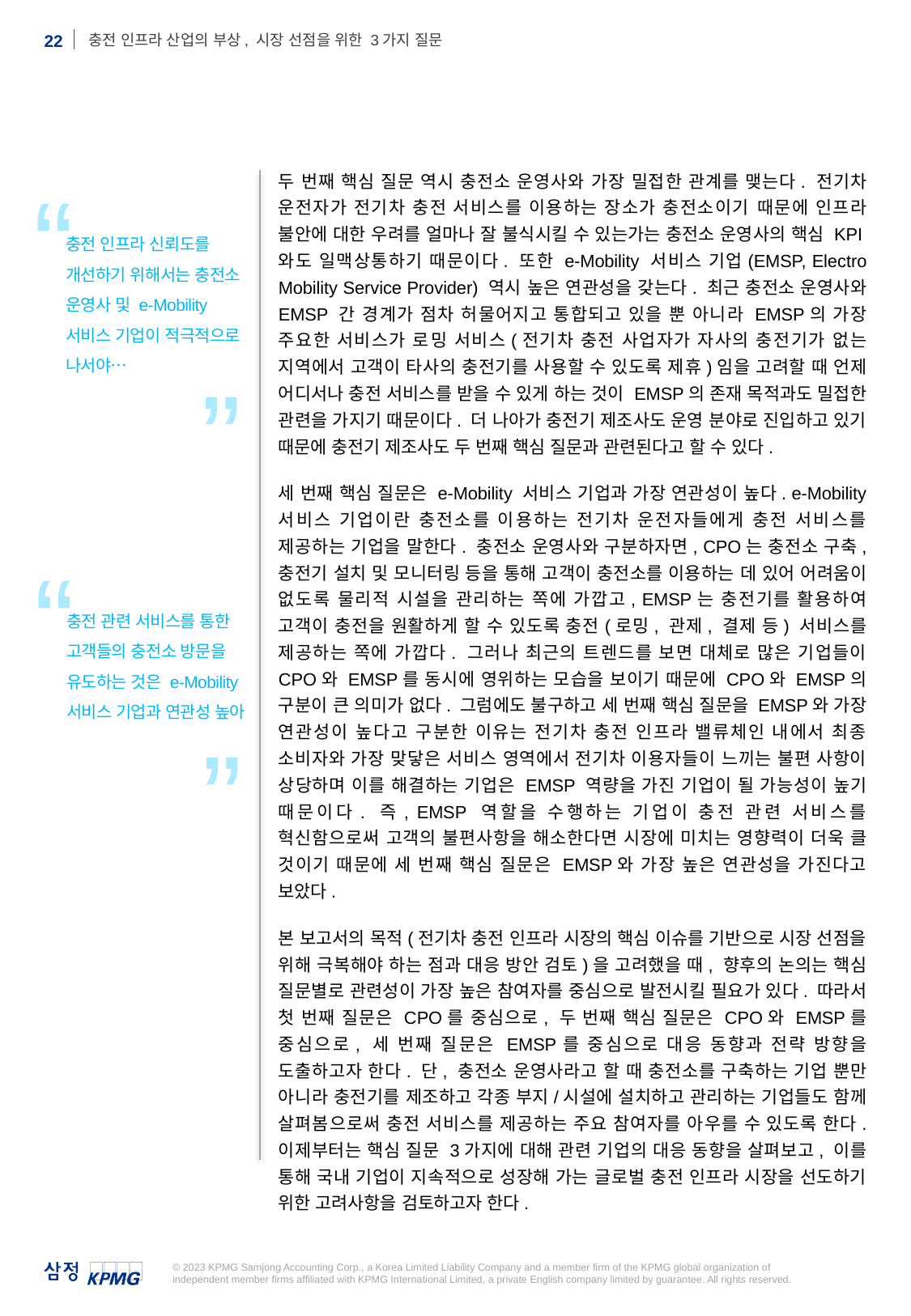

“
충전 인프라 신뢰도를 개선하기 위해서는 충전소 운영사 및 e-Mobility 서비스 기업이 적극적으로 나서야…
”
두 번째 핵심 질문 역시 충전소 운영사와 가장 밀접한 관계를 맺는다. 전기차 운전자가 전기차 충전 서비스를 이용하는 장소가 충전소이기 때문에 인프라 불안에 대한 우려를 얼마나 잘 불식시킬 수 있는가는 충전소 운영사의 핵심 KPI와도 일맥상통하기 때문이다. 또한 e-Mobility 서비스 기업(EMSP, Electro Mobility Service Provider) 역시 높은 연관성을 갖는다. 최근 충전소 운영사와 EMSP 간 경계가 점차 허물어지고 통합되고 있을 뿐 아니라 EMSP의 가장 주요한 서비스가 로밍 서비스(전기차 충전 사업자가 자사의 충전기가 없는 지역에서 고객이 타사의 충전기를 사용할 수 있도록 제휴)임을 고려할 때 언제 어디서나 충전 서비스를 받을 수 있게 하는 것이 EMSP의 존재 목적과도 밀접한 관련을 가지기 때문이다. 더 나아가 충전기 제조사도 운영 분야로 진입하고 있기 때문에 충전기 제조사도 두 번째 핵심 질문과 관련된다고 할 수 있다.
세 번째 핵심 질문은 e-Mobility 서비스 기업과 가장 연관성이 높다. e-Mobility 서비스 기업이란 충전소를 이용하는 전기차 운전자들에게 충전 서비스를 제공하는 기업을 말한다. 충전소 운영사와 구분하자면, CPO는 충전소 구축, 충전기 설치 및 모니터링 등을 통해 고객이 충전소를 이용하는 데 있어 어려움이 없도록 물리적 시설을 관리하는 쪽에 가깝고, EMSP는 충전기를 활용하여 고객이 충전을 원활하게 할 수 있도록 충전(로밍, 관제, 결제 등) 서비스를 제공하는 쪽에 가깝다. 그러나 최근의 트렌드를 보면 대체로 많은 기업들이 CPO와 EMSP를 동시에 영위하는 모습을 보이기 때문에 CPO와 EMSP의 구분이 큰 의미가 없다. 그럼에도 불구하고 세 번째 핵심 질문을 EMSP와 가장 연관성이 높다고 구분한 이유는 전기차 충전 인프라 밸류체인 내에서 최종 소비자와 가장 맞닿은 서비스 영역에서 전기차 이용자들이 느끼는 불편 사항이 상당하며 이를 해결하는 기업은 EMSP 역량을 가진 기업이 될 가능성이 높기 때문이다. 즉, EMSP 역할을 수행하는 기업이 충전 관련 서비스를 혁신함으로써 고객의 불편사항을 해소한다면 시장에 미치는 영향력이 더욱 클 것이기 때문에 세 번째 핵심 질문은 EMSP와 가장 높은 연관성을 가진다고 보았다.
본 보고서의 목적(전기차 충전 인프라 시장의 핵심 이슈를 기반으로 시장 선점을 위해 극복해야 하는 점과 대응 방안 검토)을 고려했을 때, 향후의 논의는 핵심 질문별로 관련성이 가장 높은 참여자를 중심으로 발전시킬 필요가 있다. 따라서 첫 번째 질문은 CPO를 중심으로, 두 번째 핵심 질문은 CPO와 EMSP를 중심으로, 세 번째 질문은 EMSP를 중심으로 대응 동향과 전략 방향을 도출하고자 한다. 단, 충전소 운영사라고 할 때 충전소를 구축하는 기업 뿐만 아니라 충전기를 제조하고 각종 부지/시설에 설치하고 관리하는 기업들도 함께 살펴봄으로써 충전 서비스를 제공하는 주요 참여자를 아우를 수 있도록 한다. 이제부터는 핵심 질문 3가지에 대해 관련 기업의 대응 동향을 살펴보고, 이를 통해 국내 기업이 지속적으로 성장해 가는 글로벌 충전 인프라 시장을 선도하기 위한 고려사항을 검토하고자 한다.
“
충전 관련 서비스를 통한 고객들의 충전소 방문을 유도하는 것은 e-Mobility 서비스 기업과 연관성 높아
”